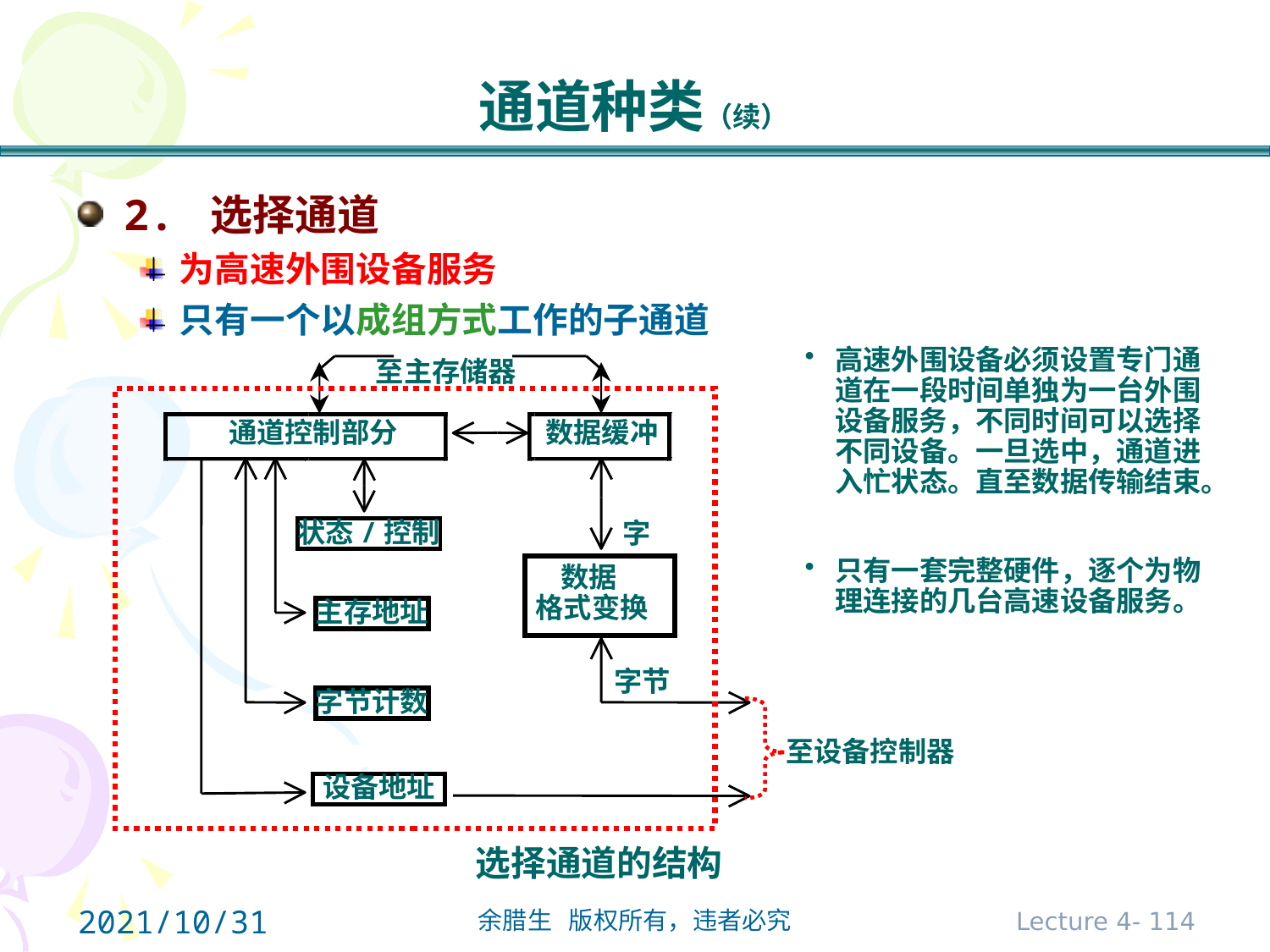

# 通道种类（续）
2. 选择通道
为高速外围设备服务
只有一个以成组方式工作的子通道
高速外围设备必须设置专门通道在一段时间单独为一台外围设备服务，不同时间可以选择不同设备。一旦选中，通道进入忙状态。直至数据传输结束。

只有一套完整硬件，逐个为物理连接的几台高速设备服务。

至主存储器

通道控制部分
数据缓冲

状态/控制
字

数据
格式变换
主存地址

字节
字节计数

至设备控制器
设备地址

选择通道的结构
2021/10/31
Lecture 4- 114